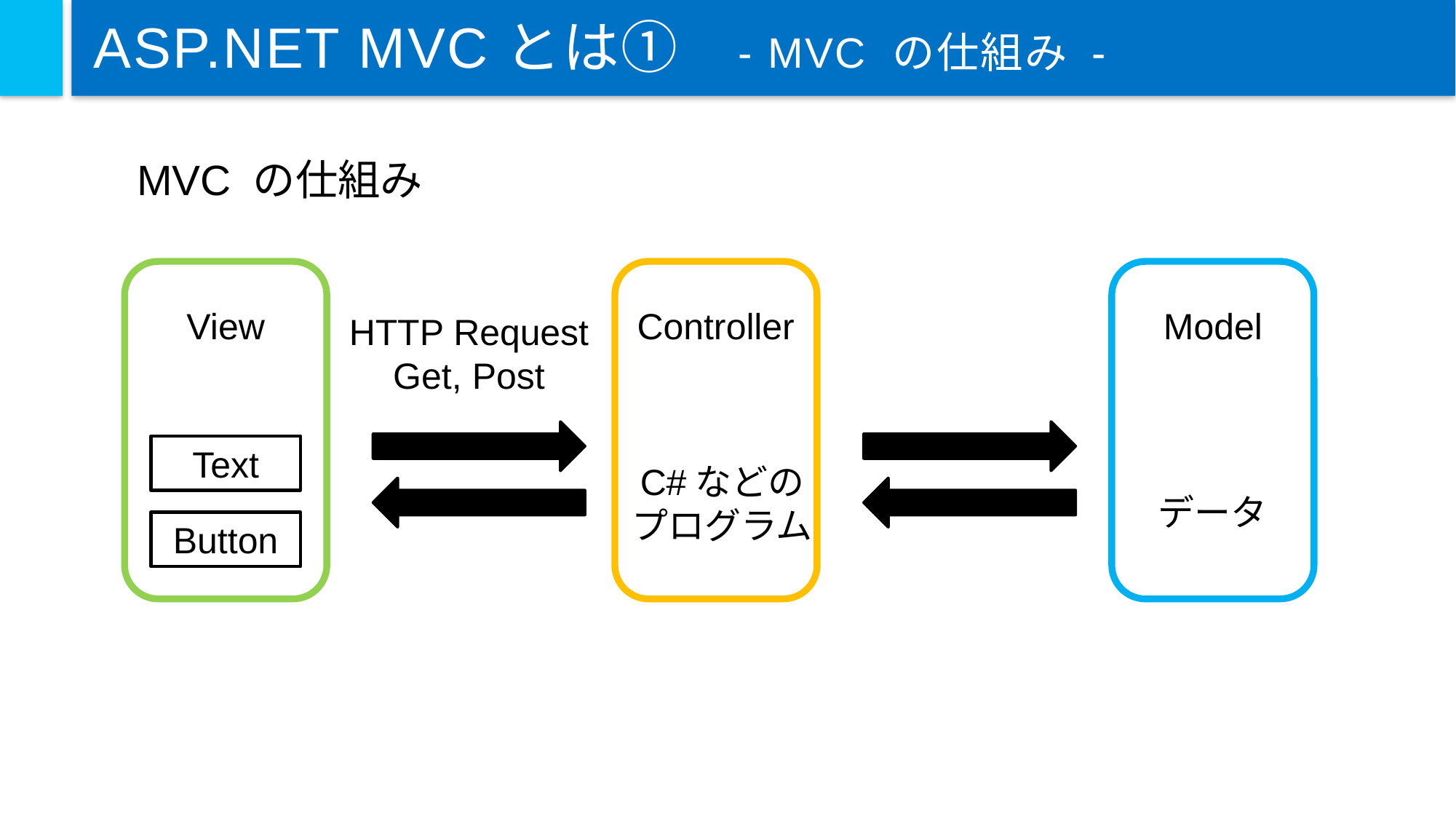

# ASP.NET MVCとは①   - MVC の仕組み -
MVC の仕組み

View
Text
Button

Controller
C#などの
プログラム

Model
HTTP Request
Get, Post

データ